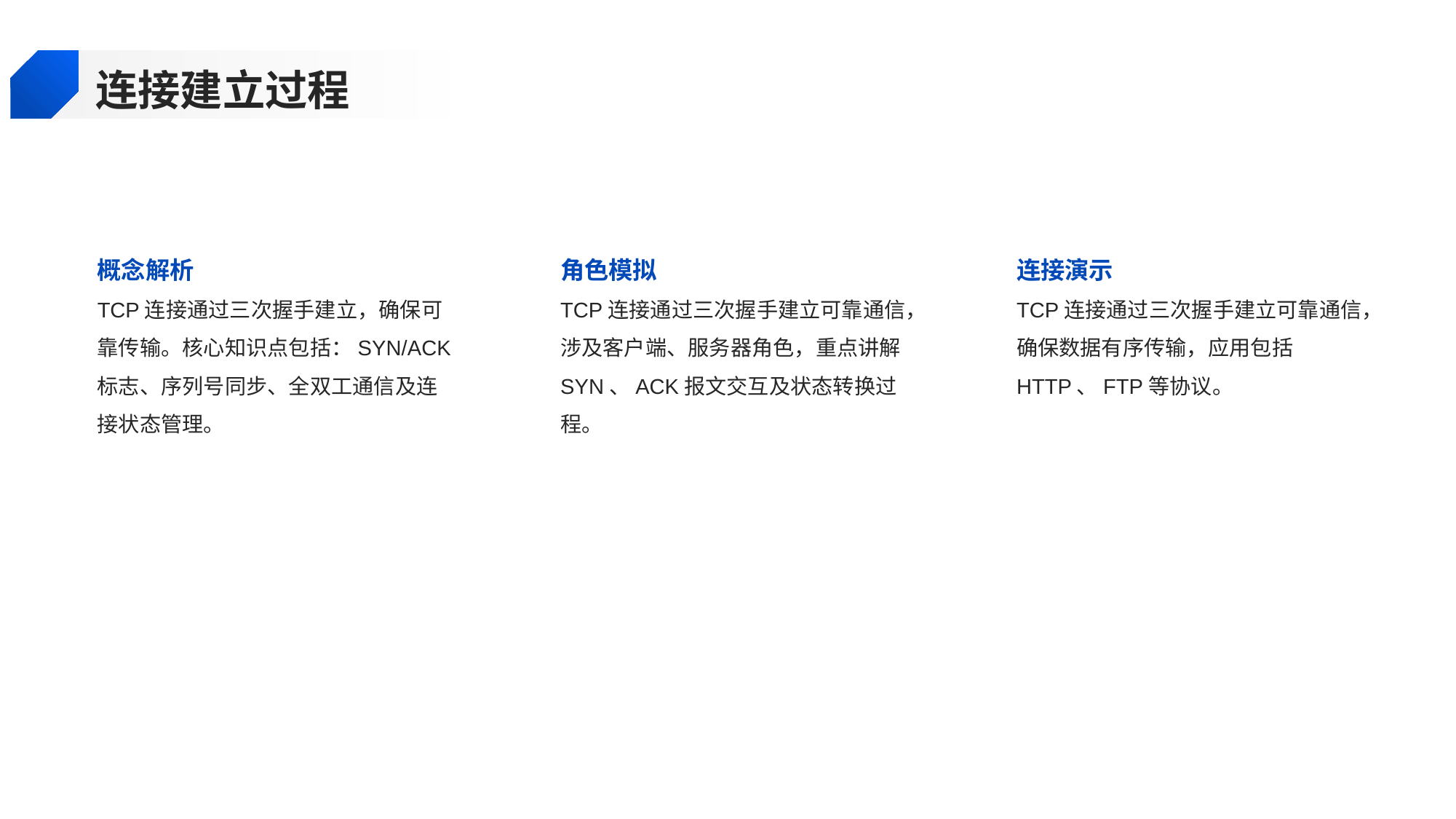

连接建立过程
概念解析
角色模拟
连接演示
TCP连接通过三次握手建立，确保可靠传输。核心知识点包括：SYN/ACK标志、序列号同步、全双工通信及连接状态管理。
TCP连接通过三次握手建立可靠通信，涉及客户端、服务器角色，重点讲解SYN、ACK报文交互及状态转换过程。
TCP连接通过三次握手建立可靠通信，确保数据有序传输，应用包括HTTP、FTP等协议。